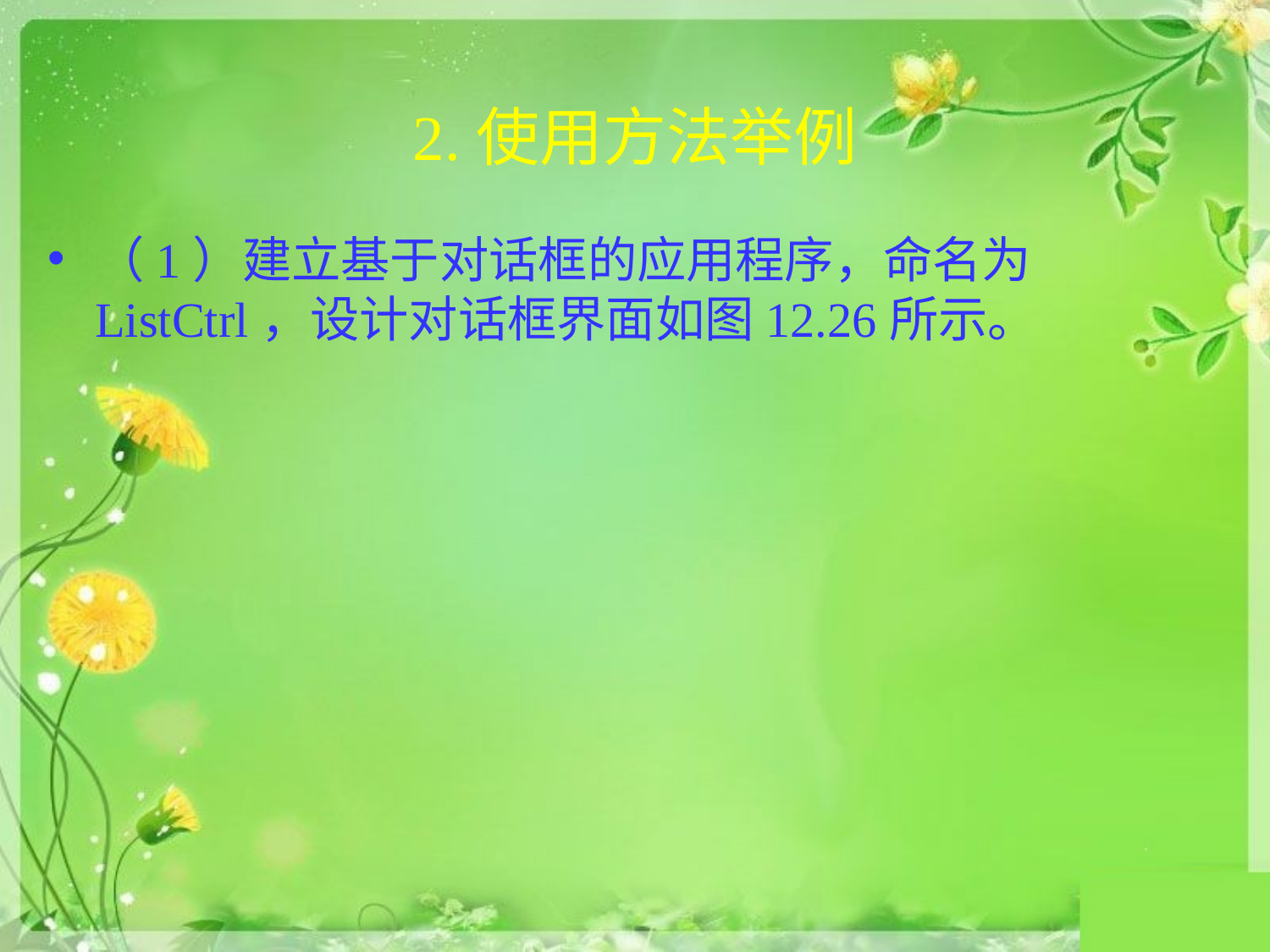

# 2.使用方法举例
（1）建立基于对话框的应用程序，命名为ListCtrl，设计对话框界面如图12.26所示。